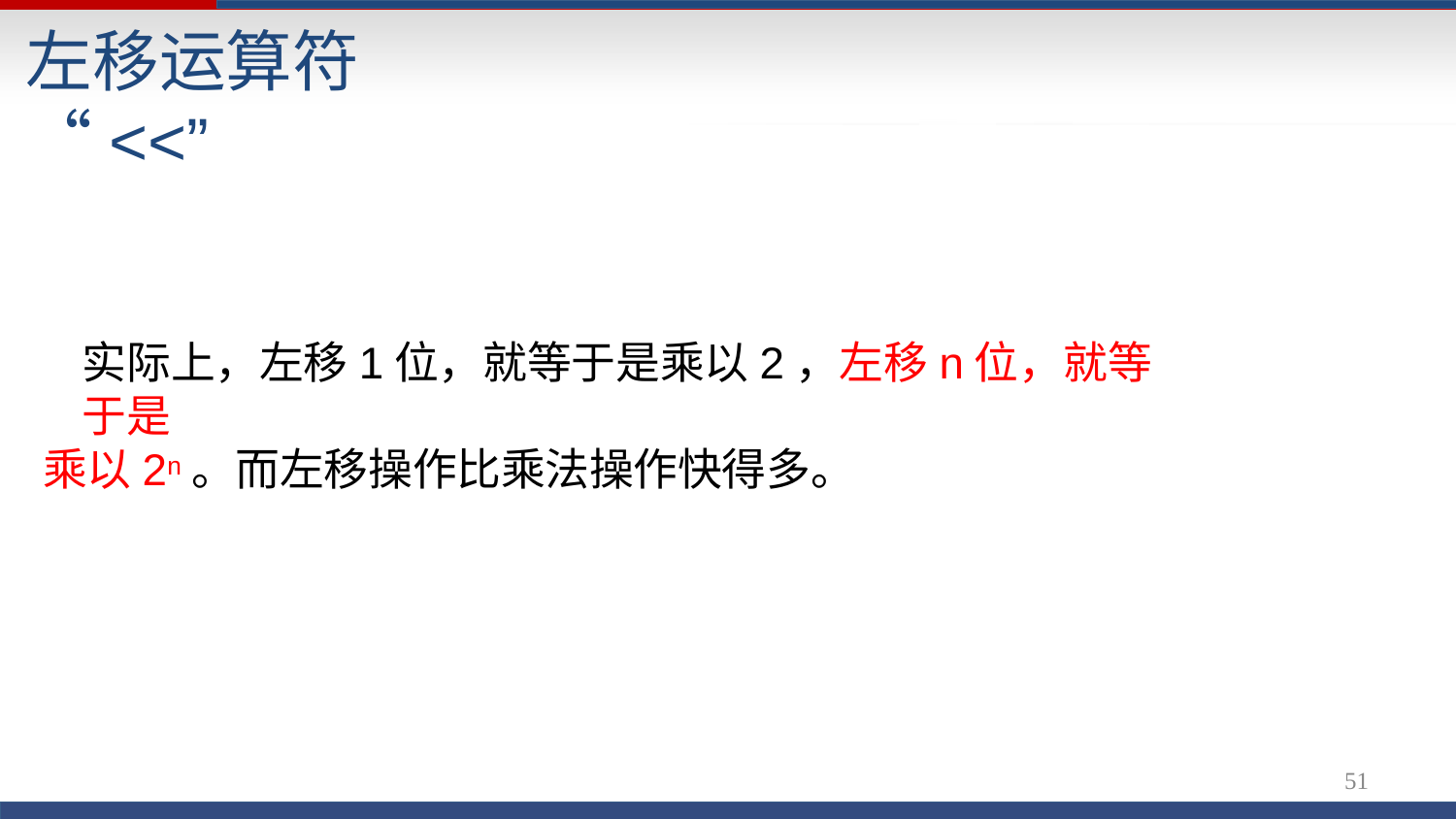

# 左移运算符 “<<”
实际上，左移1位，就等于是乘以2，左移n位，就等于是
乘以2n。而左移操作比乘法操作快得多。
51